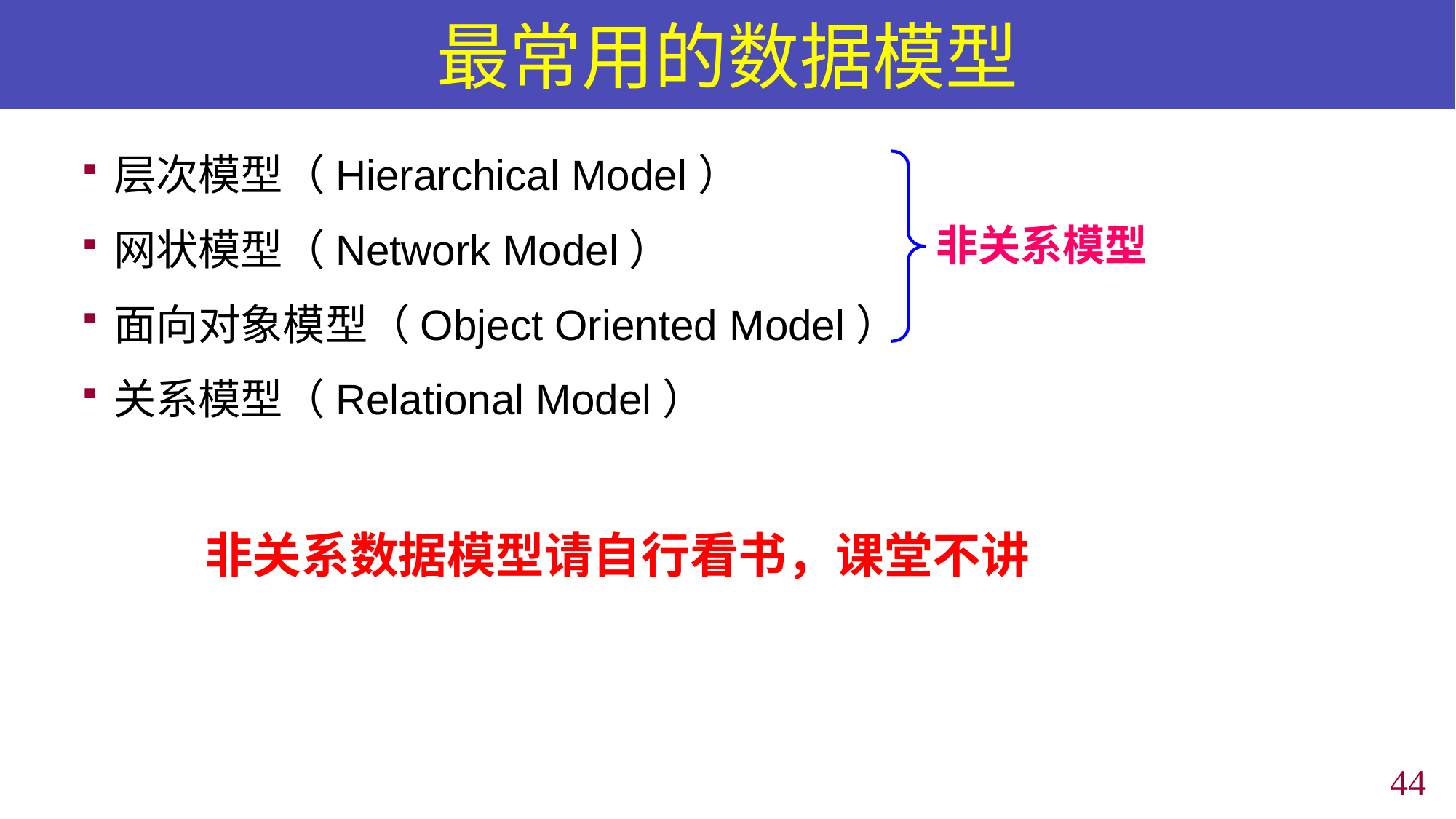

# 最常用的数据模型
层次模型（Hierarchical Model）
网状模型（Network Model）
面向对象模型（Object Oriented Model）
关系模型（Relational Model）

          非关系数据模型请自行看书，课堂不讲

非关系模型
44